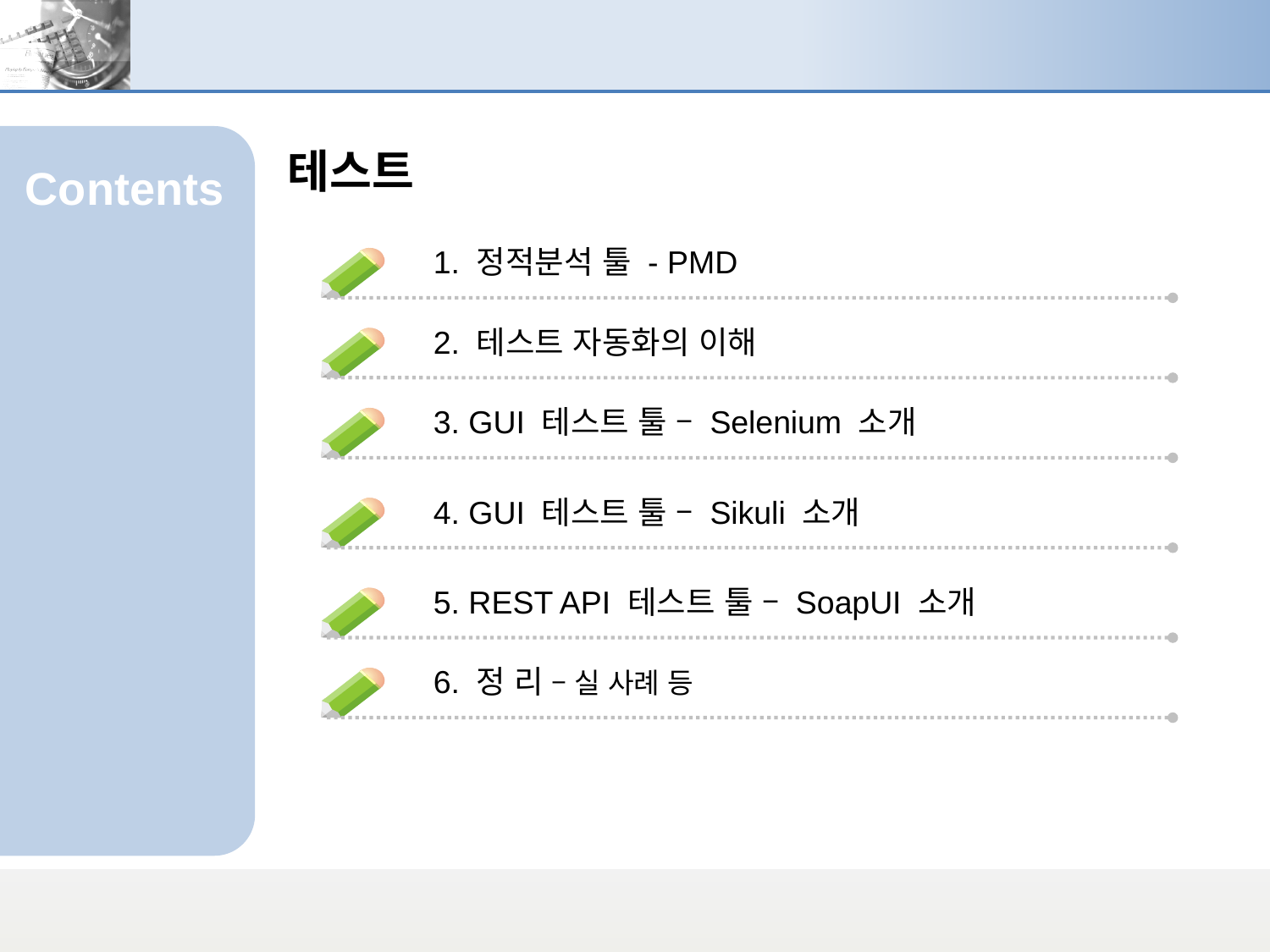

Contents

테스트
1. 정적분석 툴 - PMD

2. 테스트 자동화의 이해

3. GUI 테스트 툴 – Selenium 소개

4. GUI 테스트 툴 – Sikuli 소개

5. REST API 테스트 툴 – SoapUI 소개

6. 정 리 – 실 사례 등